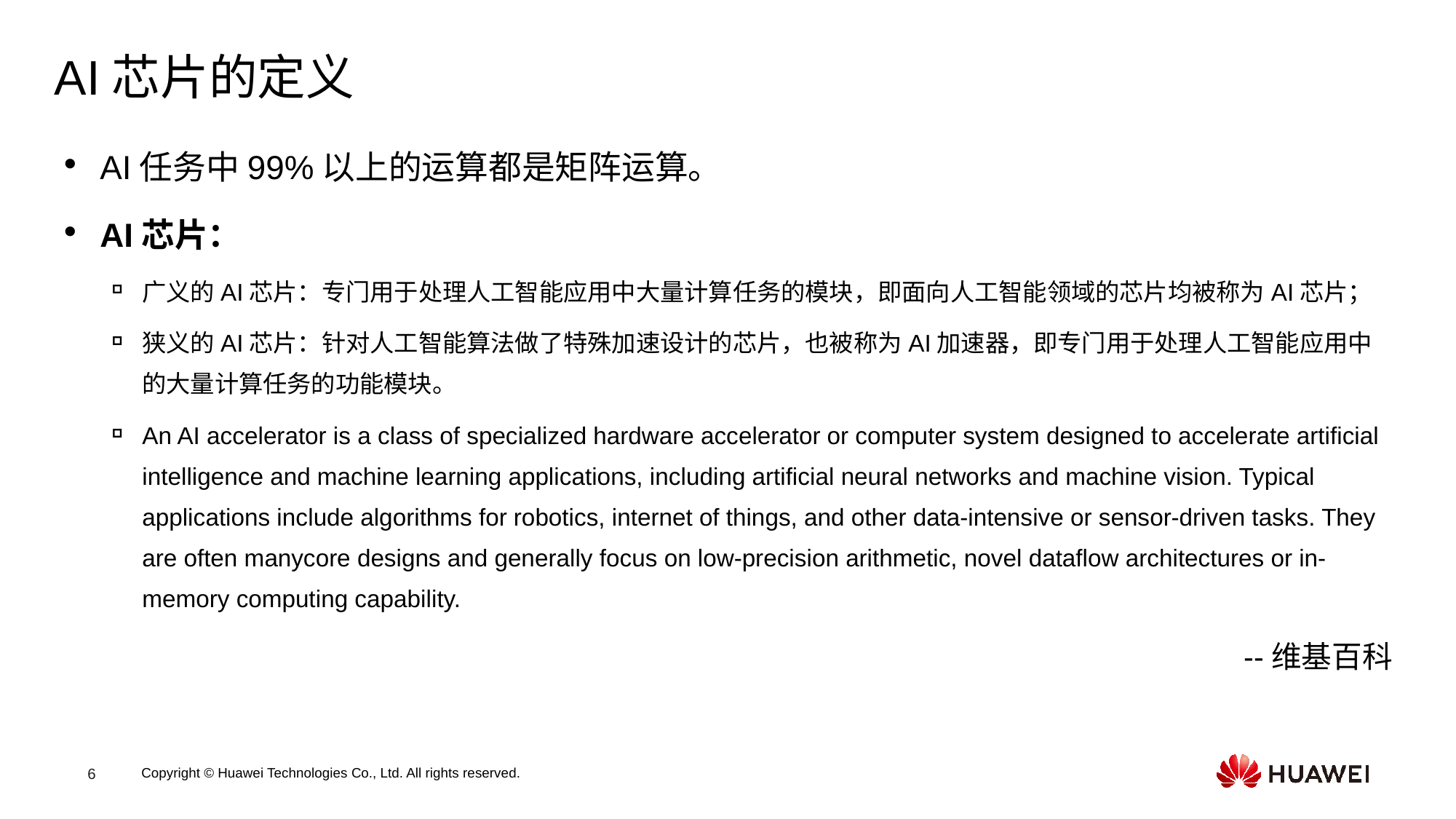

# AI芯片的定义
AI任务中99%以上的运算都是矩阵运算。
AI芯片：
广义的AI芯片：专门用于处理人工智能应用中大量计算任务的模块，即面向人工智能领域的芯片均被称为AI芯片；
狭义的AI芯片：针对人工智能算法做了特殊加速设计的芯片，也被称为AI加速器，即专门用于处理人工智能应用中的大量计算任务的功能模块。
An AI accelerator is a class of specialized hardware accelerator or computer system designed to accelerate artificial intelligence and machine learning applications, including artificial neural networks and machine vision. Typical applications include algorithms for robotics, internet of things, and other data-intensive or sensor-driven tasks. They are often manycore designs and generally focus on low-precision arithmetic, novel dataflow architectures or in-memory computing capability.
--维基百科